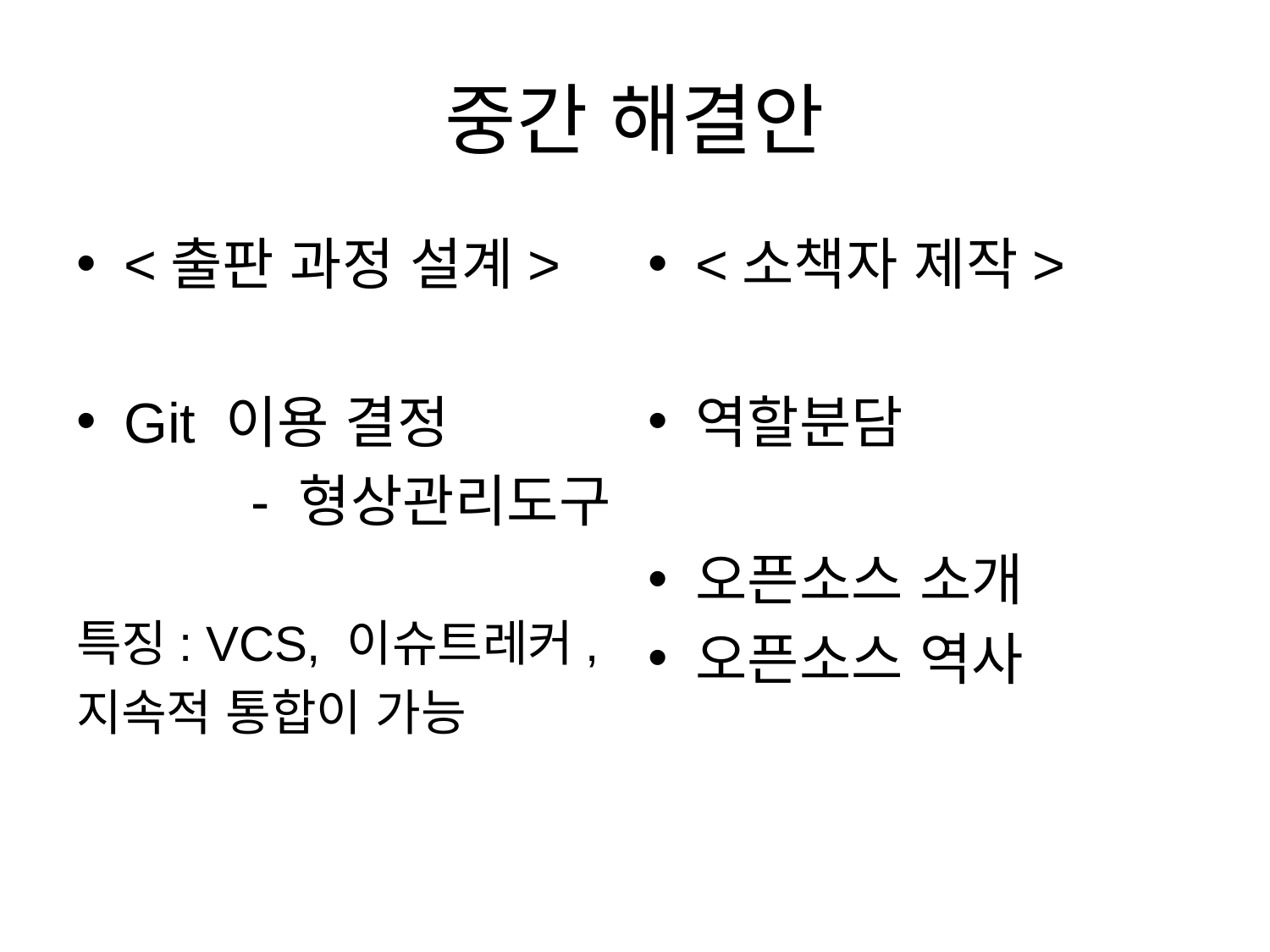

# 중간 해결안
<소책자 제작>

역할분담

오픈소스 소개
오픈소스 역사

<출판 과정 설계>

Git 이용 결정
		- 형상관리도구

특징: VCS, 이슈트레커,
지속적 통합이 가능